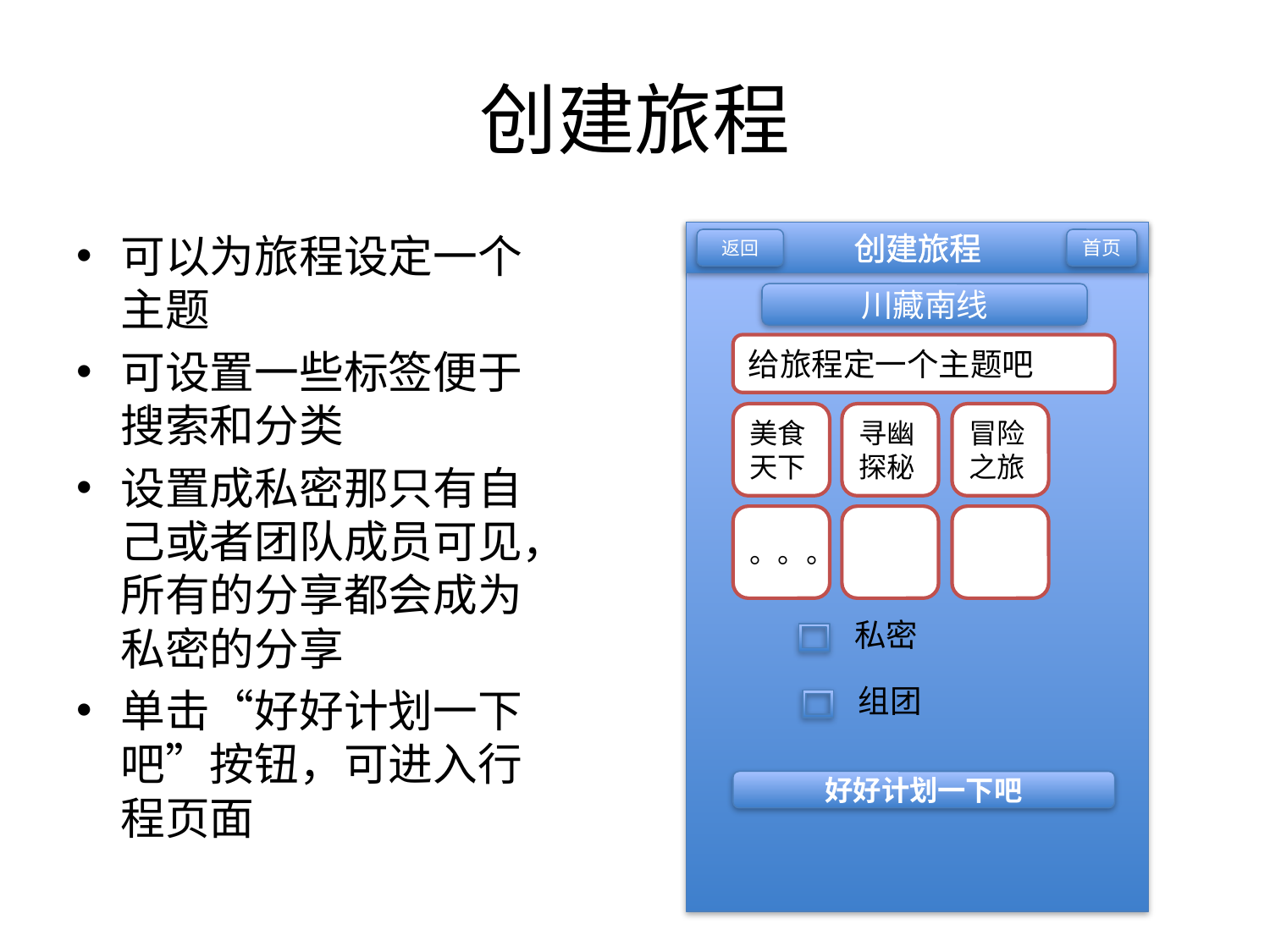

# 创建旅程
可以为旅程设定一个主题
可设置一些标签便于搜索和分类
设置成私密那只有自己或者团队成员可见，所有的分享都会成为私密的分享
单击“好好计划一下吧”按钮，可进入行程页面

创建旅程
返回
给旅程定一个主题吧
美食
天下
好好计划一下吧
首页
川藏南线
寻幽探秘
冒险之旅
。。。

私密

组团